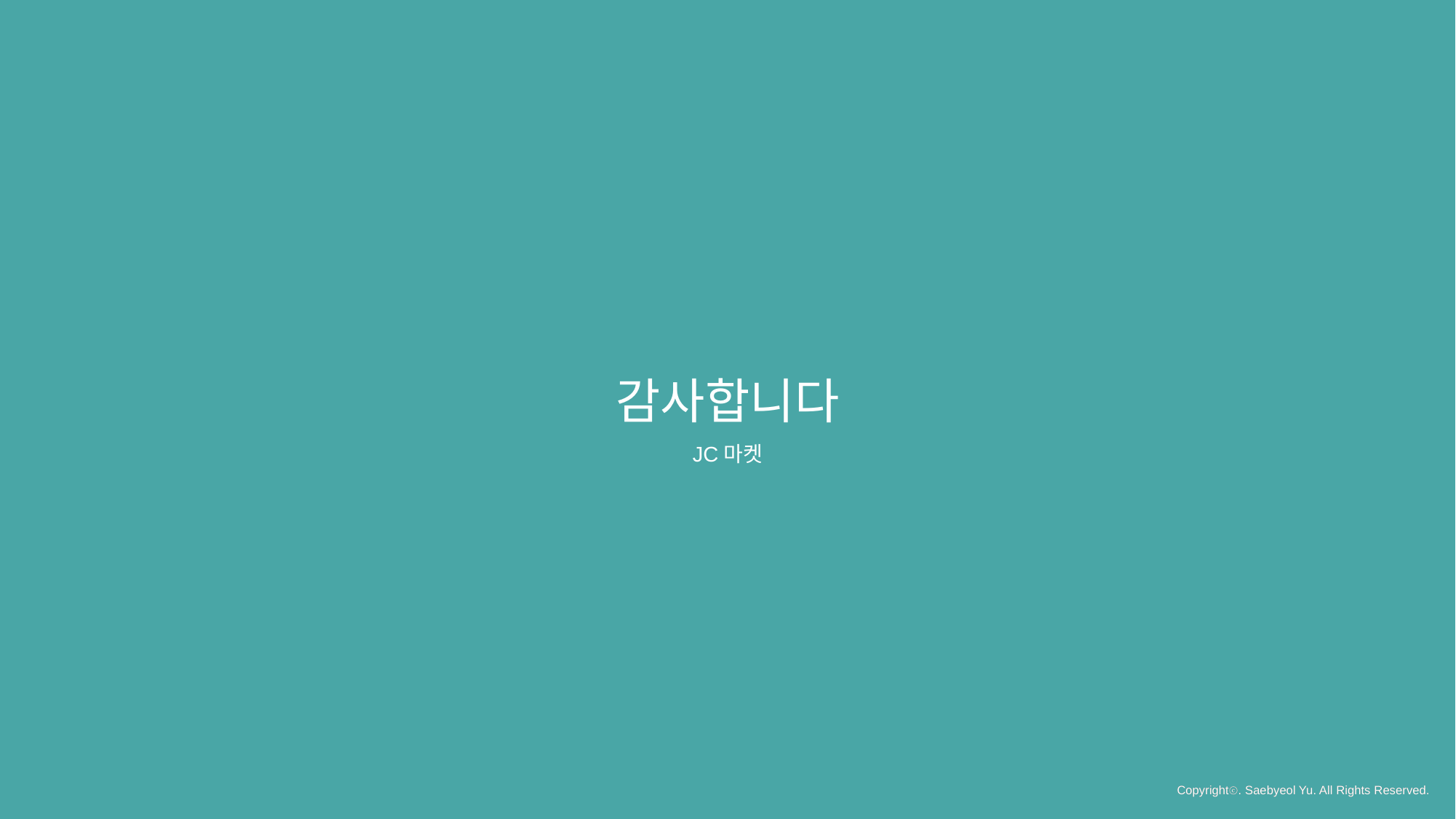

감사합니다
JC마켓
Copyrightⓒ. Saebyeol Yu. All Rights Reserved.